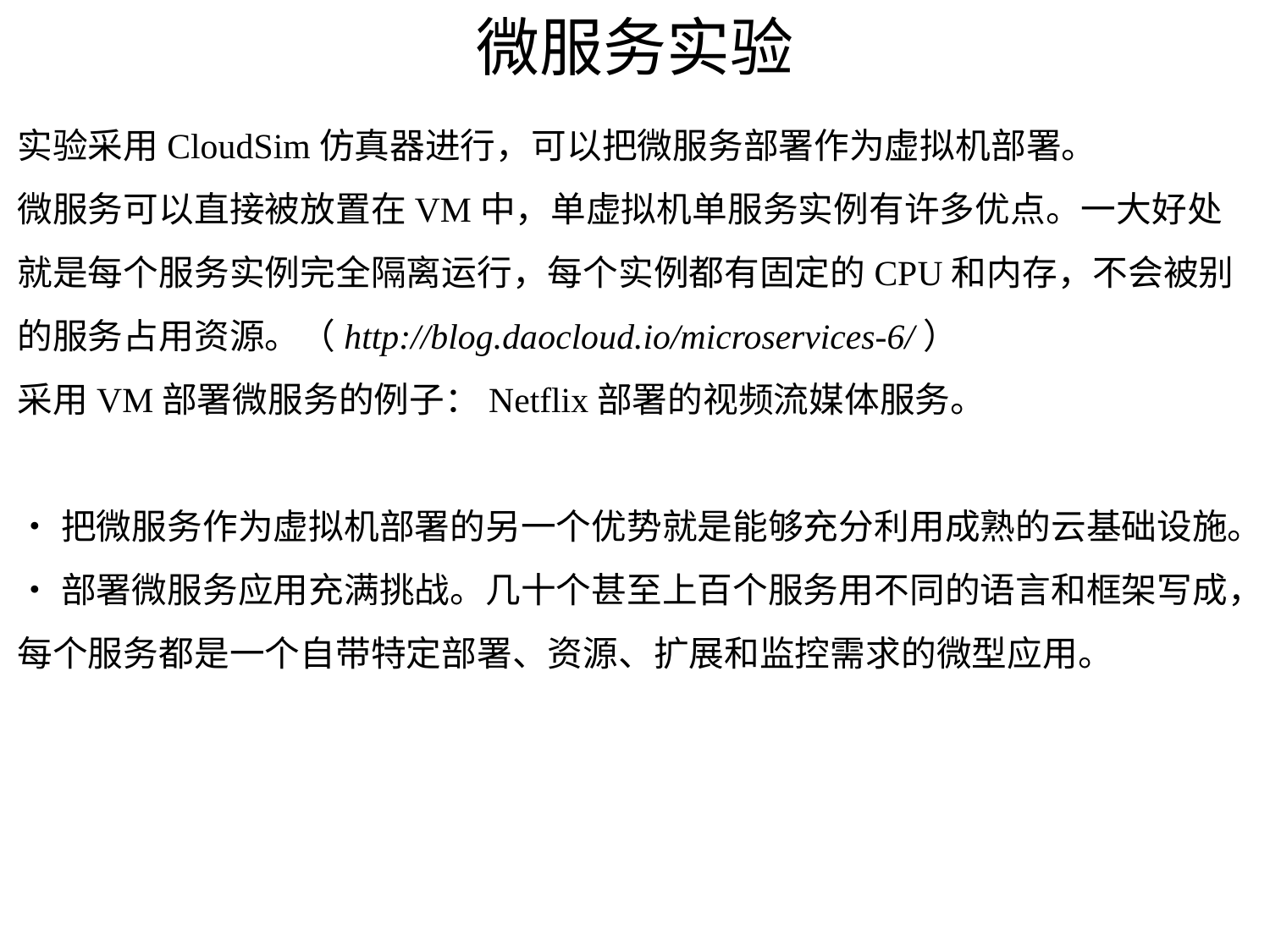

# 微服务实验
实验采用CloudSim仿真器进行，可以把微服务部署作为虚拟机部署。
微服务可以直接被放置在VM中，单虚拟机单服务实例有许多优点。一大好处就是每个服务实例完全隔离运行，每个实例都有固定的CPU和内存，不会被别的服务占用资源。（http://blog.daocloud.io/microservices-6/）
采用VM部署微服务的例子：Netflix部署的视频流媒体服务。

•把微服务作为虚拟机部署的另一个优势就是能够充分利用成熟的云基础设施。
•部署微服务应用充满挑战。几十个甚至上百个服务用不同的语言和框架写成，每个服务都是一个自带特定部署、资源、扩展和监控需求的微型应用。